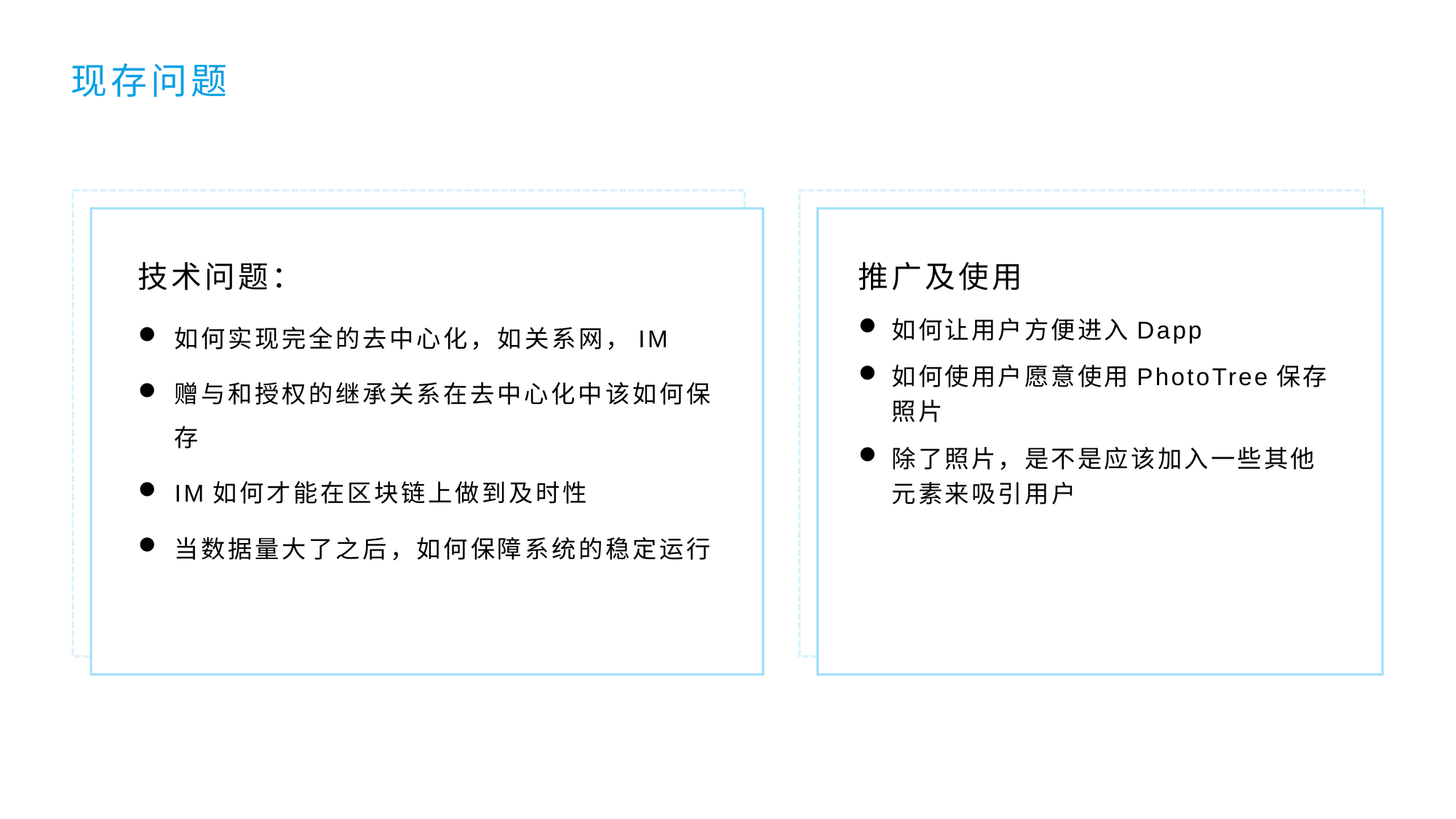

现存问题
技术问题：
推广及使用

如何实现完全的去中心化，如关系网，IM
赠与和授权的继承关系在去中心化中该如何保存
IM如何才能在区块链上做到及时性
当数据量大了之后，如何保障系统的稳定运行
如何让用户方便进入Dapp
如何使用户愿意使用PhotoTree保存照片
除了照片，是不是应该加入一些其他元素来吸引用户